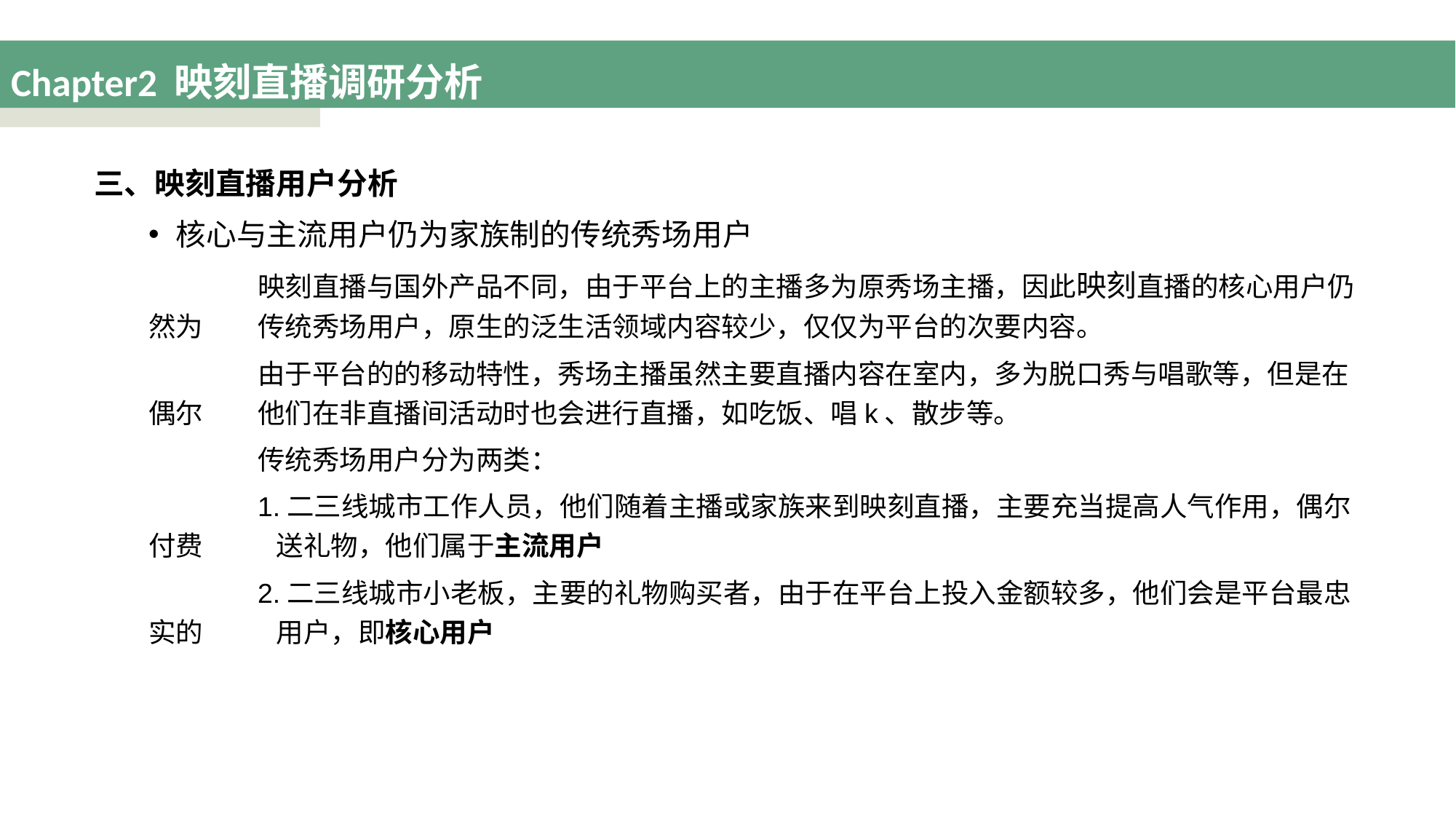

# Chapter2 映刻直播调研分析
三、映刻直播用户分析
核心与主流用户仍为家族制的传统秀场用户
	映刻直播与国外产品不同，由于平台上的主播多为原秀场主播，因此映刻直播的核心用户仍然为	传统秀场用户，原生的泛生活领域内容较少，仅仅为平台的次要内容。
	由于平台的的移动特性，秀场主播虽然主要直播内容在室内，多为脱口秀与唱歌等，但是在偶尔	他们在非直播间活动时也会进行直播，如吃饭、唱k、散步等。
	传统秀场用户分为两类：
	1.二三线城市工作人员，他们随着主播或家族来到映刻直播，主要充当提高人气作用，偶尔付费	   送礼物，他们属于主流用户
	2.二三线城市小老板，主要的礼物购买者，由于在平台上投入金额较多，他们会是平台最忠实的	   用户，即核心用户